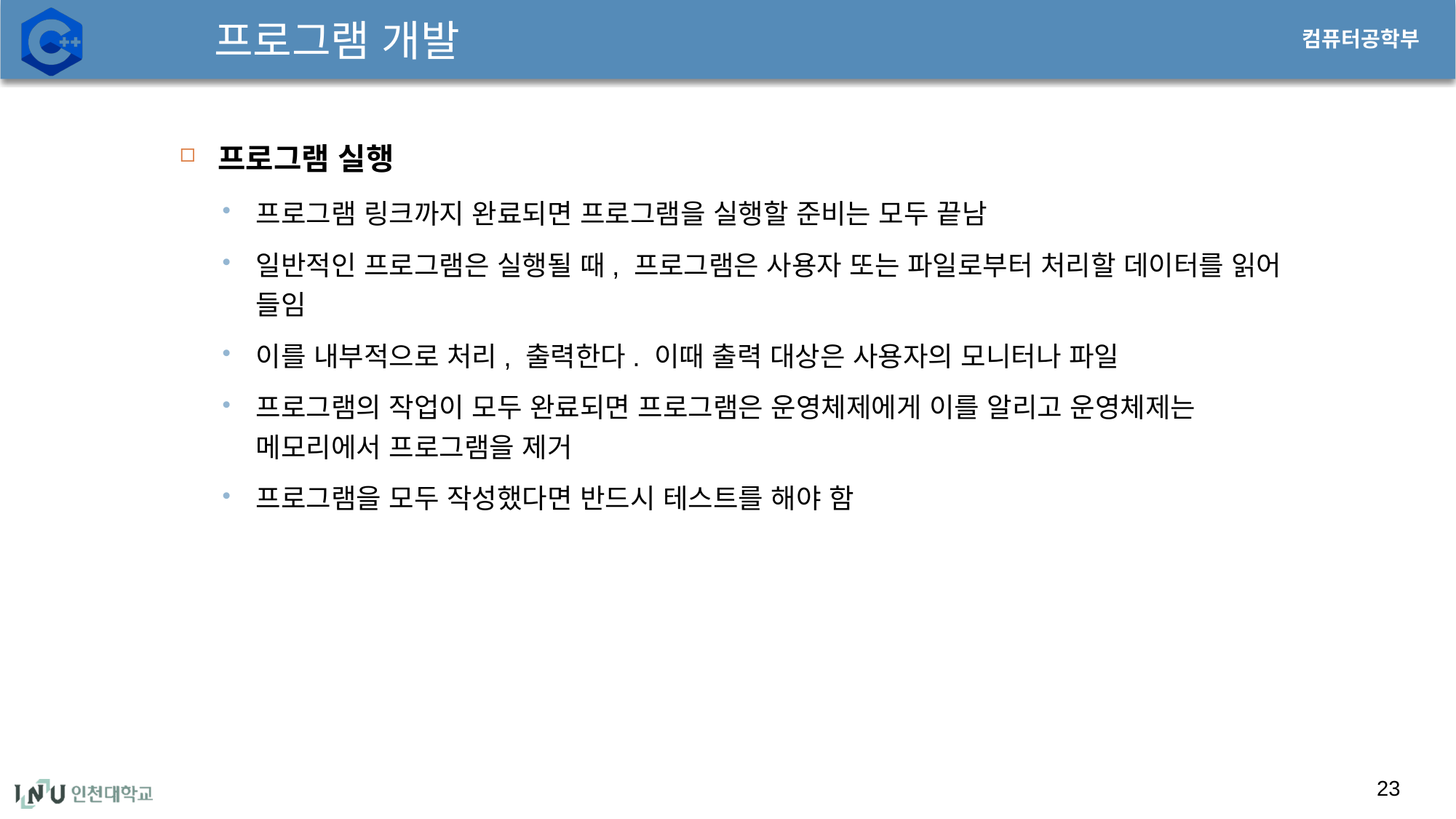

# 프로그램 개발
프로그램 실행
프로그램 링크까지 완료되면 프로그램을 실행할 준비는 모두 끝남
일반적인 프로그램은 실행될 때, 프로그램은 사용자 또는 파일로부터 처리할 데이터를 읽어 들임
이를 내부적으로 처리, 출력한다. 이때 출력 대상은 사용자의 모니터나 파일
프로그램의 작업이 모두 완료되면 프로그램은 운영체제에게 이를 알리고 운영체제는 메모리에서 프로그램을 제거
프로그램을 모두 작성했다면 반드시 테스트를 해야 함